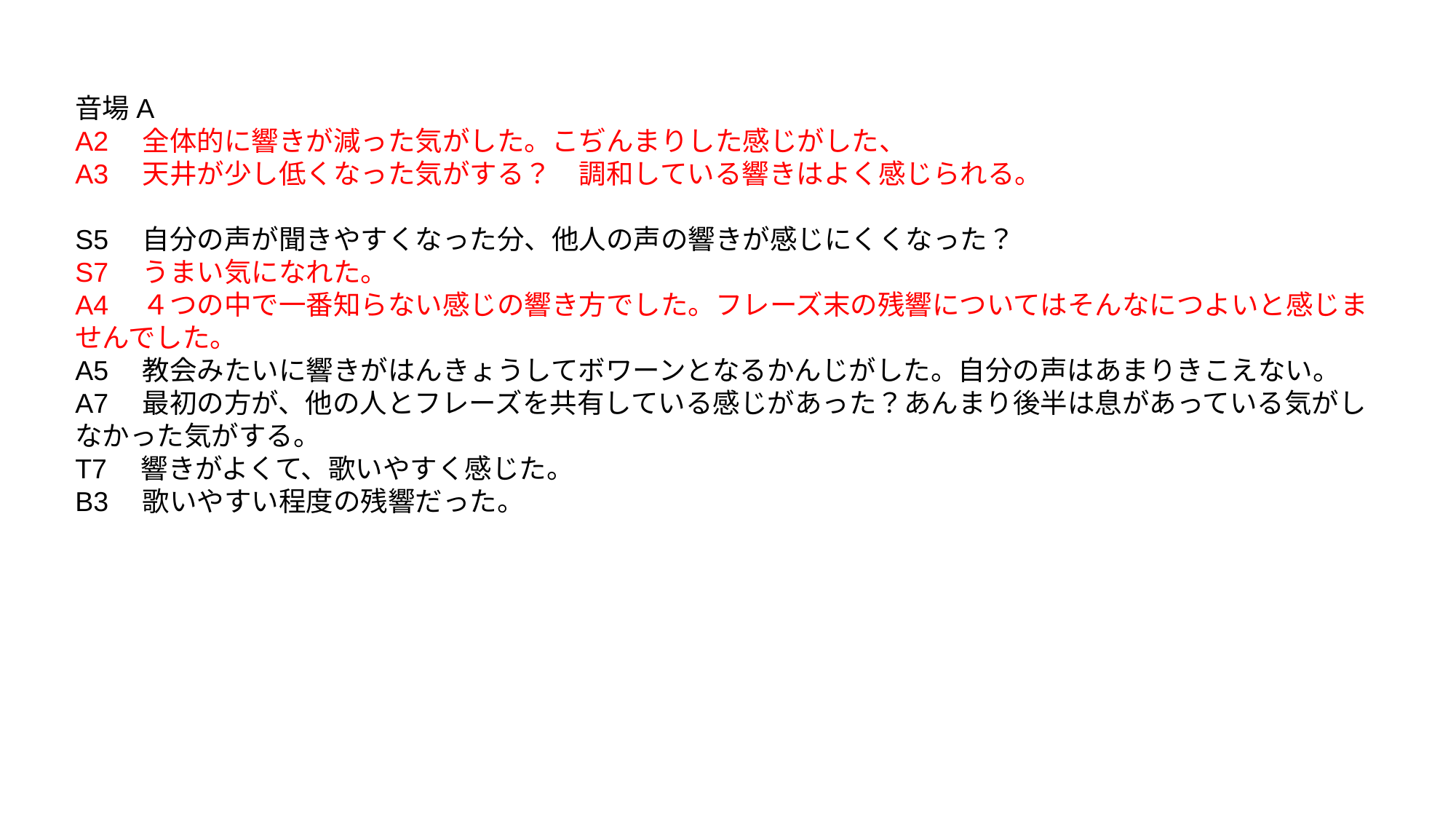

音場A
A2　全体的に響きが減った気がした。こぢんまりした感じがした、
A3　天井が少し低くなった気がする？　調和している響きはよく感じられる。

S5　自分の声が聞きやすくなった分、他人の声の響きが感じにくくなった？
S7　うまい気になれた。
A4　４つの中で一番知らない感じの響き方でした。フレーズ末の残響についてはそんなにつよいと感じませんでした。
A5　教会みたいに響きがはんきょうしてボワーンとなるかんじがした。自分の声はあまりきこえない。
A7　最初の方が、他の人とフレーズを共有している感じがあった？あんまり後半は息があっている気がしなかった気がする。
T7　響きがよくて、歌いやすく感じた。
B3　歌いやすい程度の残響だった。